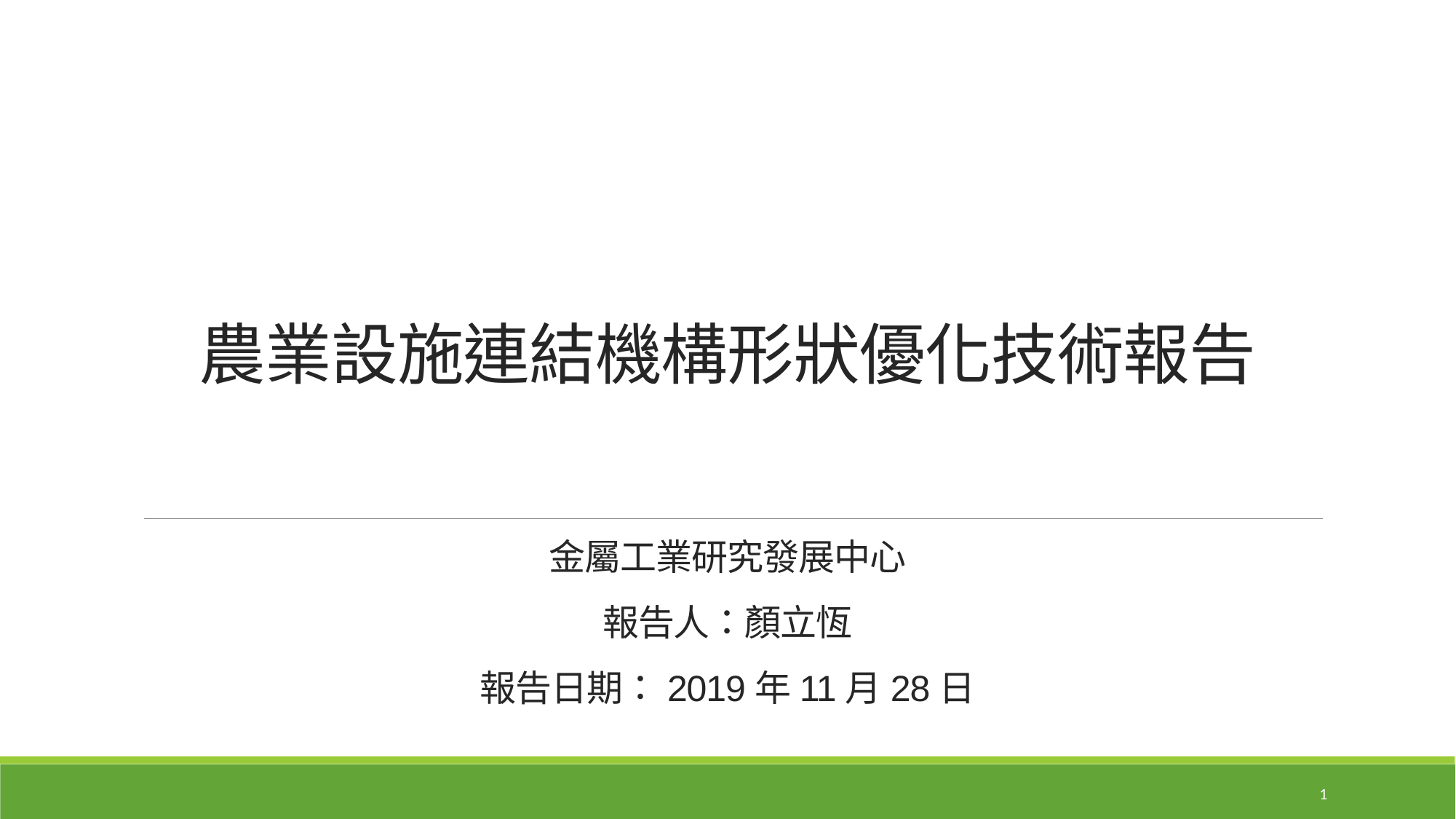

# 農業設施連結機構形狀優化技術報告 金屬工業研究發展中心 報告人：顏立恆 報告日期：2019年11月28日
1